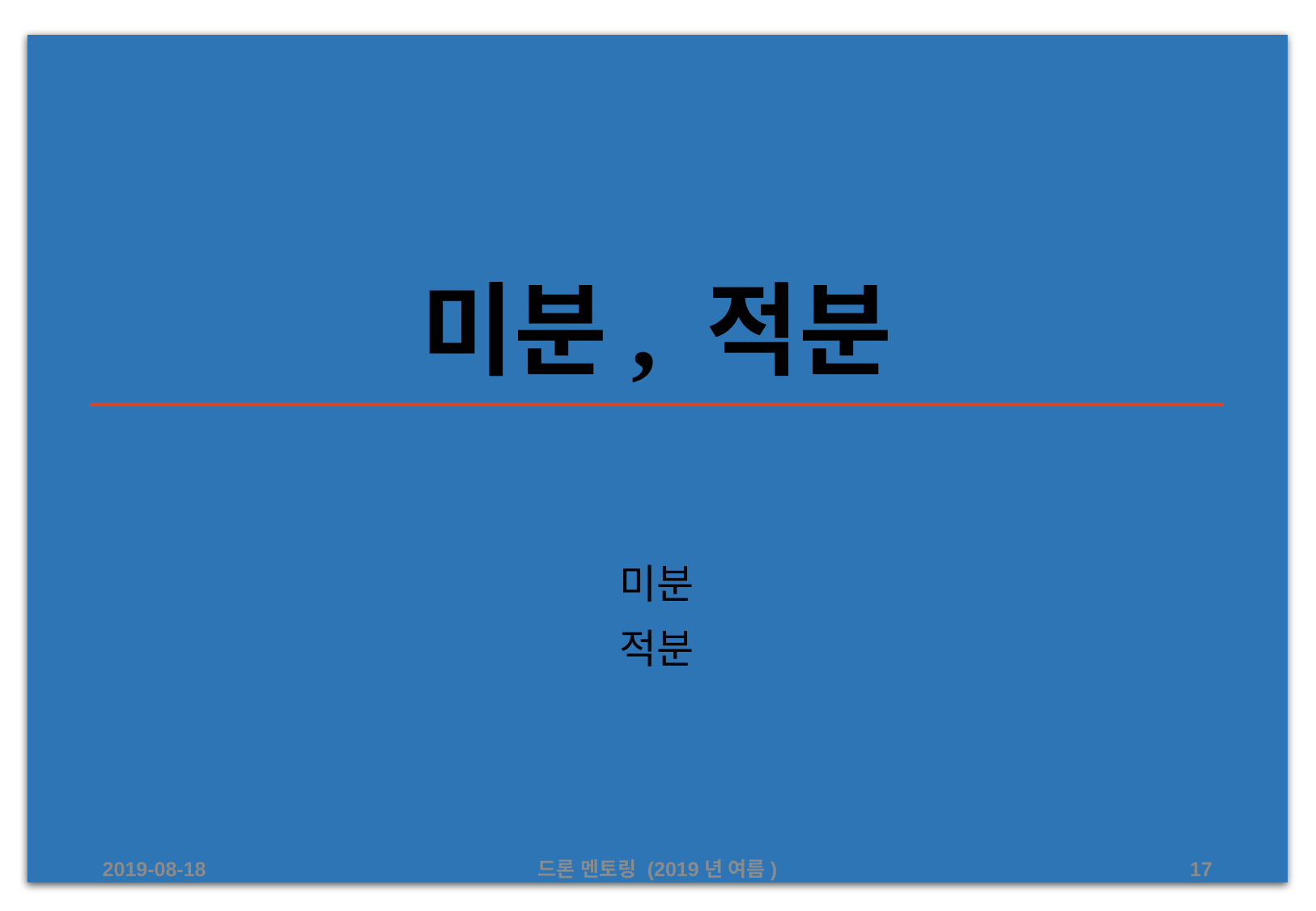

# 미분, 적분
미분
적분
2019-08-18
드론 멘토링 (2019년 여름)
17